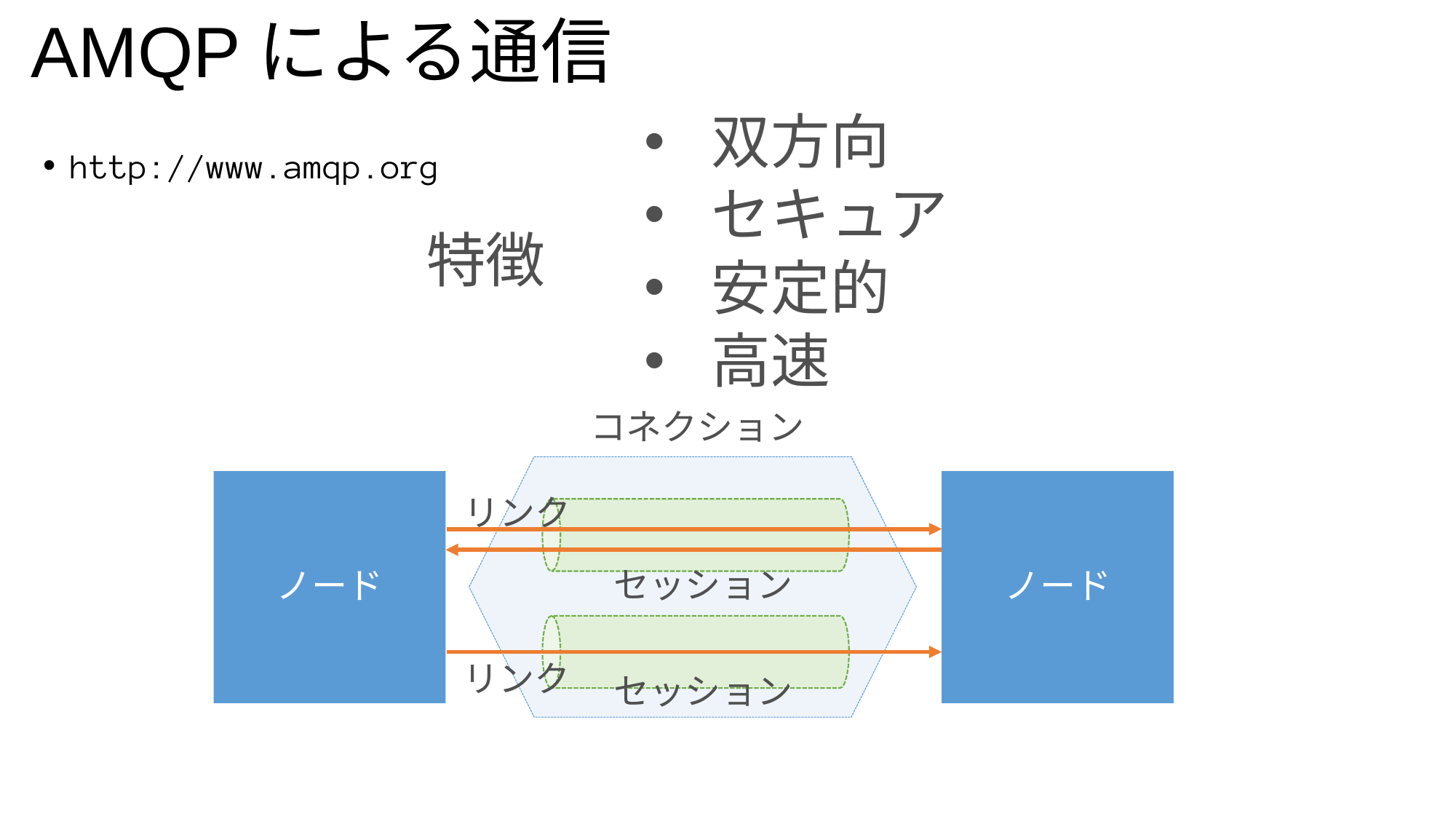

# AMQPによる通信
双方向
セキュア
安定的
高速

http://www.amqp.org
特徴

コネクション

ノード
ノード
リンク

セッション
リンク
セッション